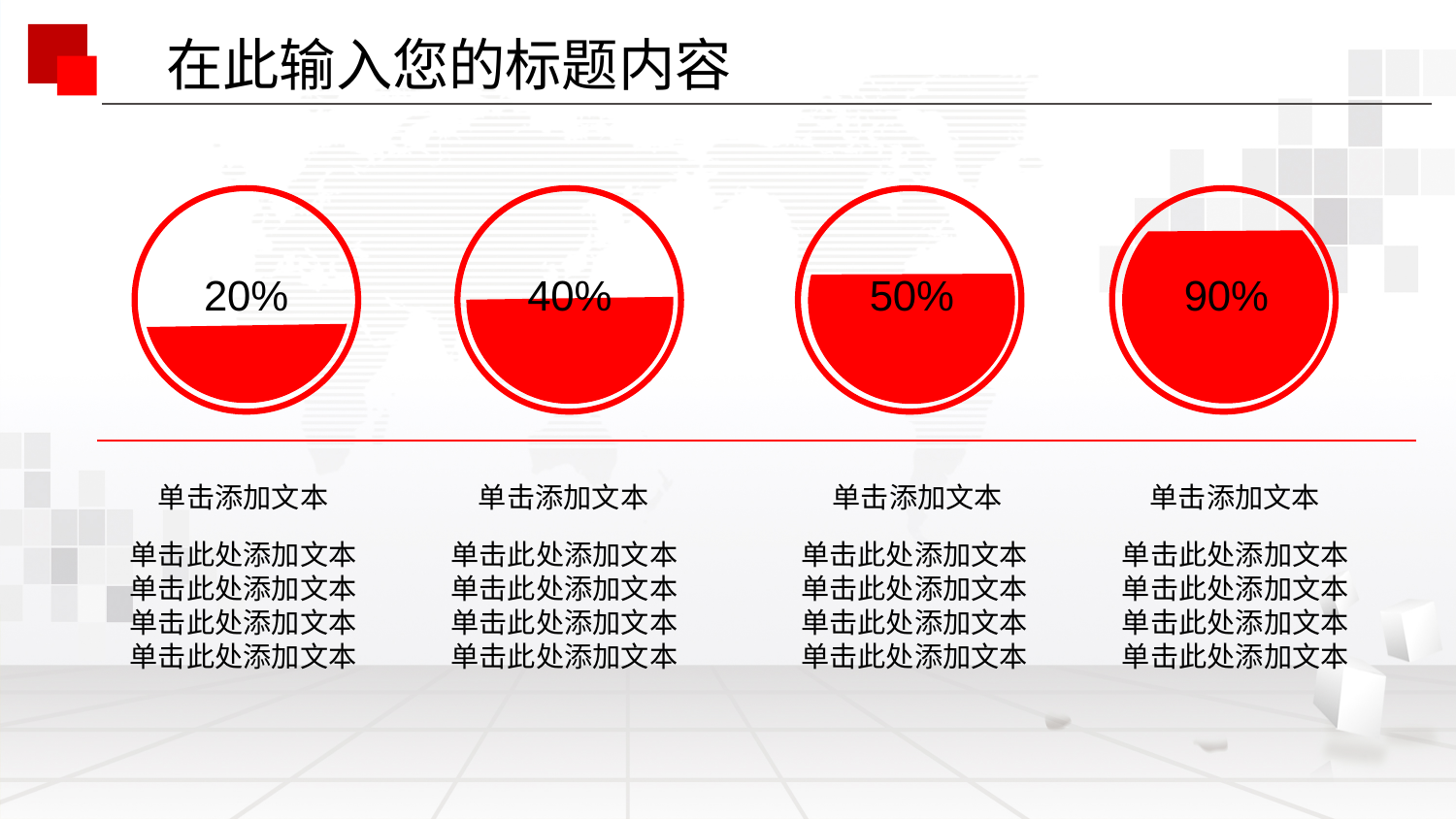

在此输入您的标题内容

20%

40%

50%

90%
单击添加文本
单击此处添加文本
单击此处添加文本
单击此处添加文本
单击此处添加文本
单击添加文本
单击此处添加文本
单击此处添加文本
单击此处添加文本
单击此处添加文本
单击添加文本
单击此处添加文本
单击此处添加文本
单击此处添加文本
单击此处添加文本
单击添加文本
单击此处添加文本
单击此处添加文本
单击此处添加文本
单击此处添加文本